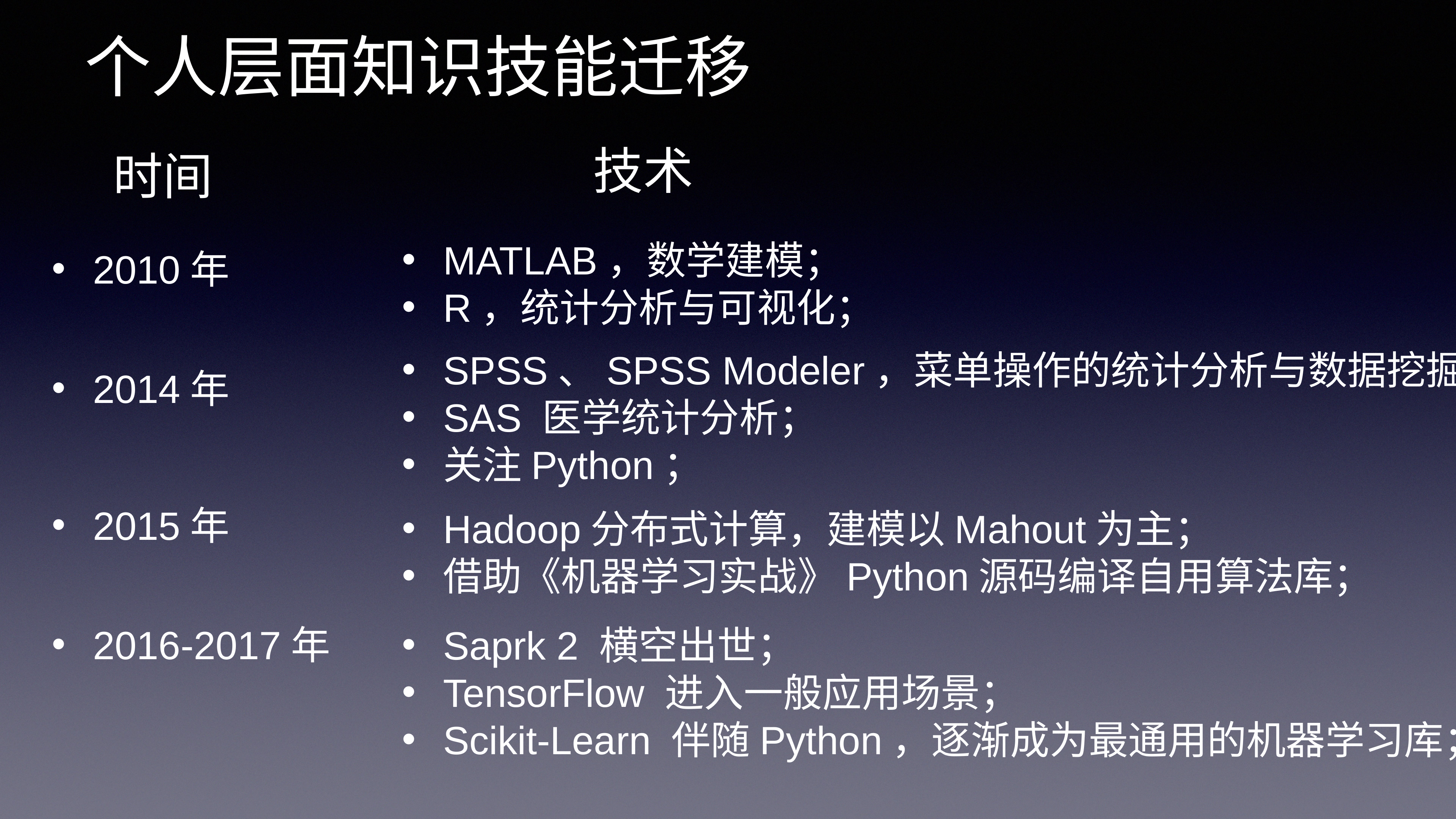

个人层面知识技能迁移
技术
时间
MATLAB，数学建模；
R，统计分析与可视化；
2010年
SPSS、SPSS Modeler，菜单操作的统计分析与数据挖掘；
SAS 医学统计分析；
关注Python；
2014年
2015年
Hadoop分布式计算，建模以Mahout为主；
借助《机器学习实战》Python源码编译自用算法库；
2016-2017年
Saprk 2 横空出世；
TensorFlow 进入一般应用场景；
Scikit-Learn 伴随Python，逐渐成为最通用的机器学习库；